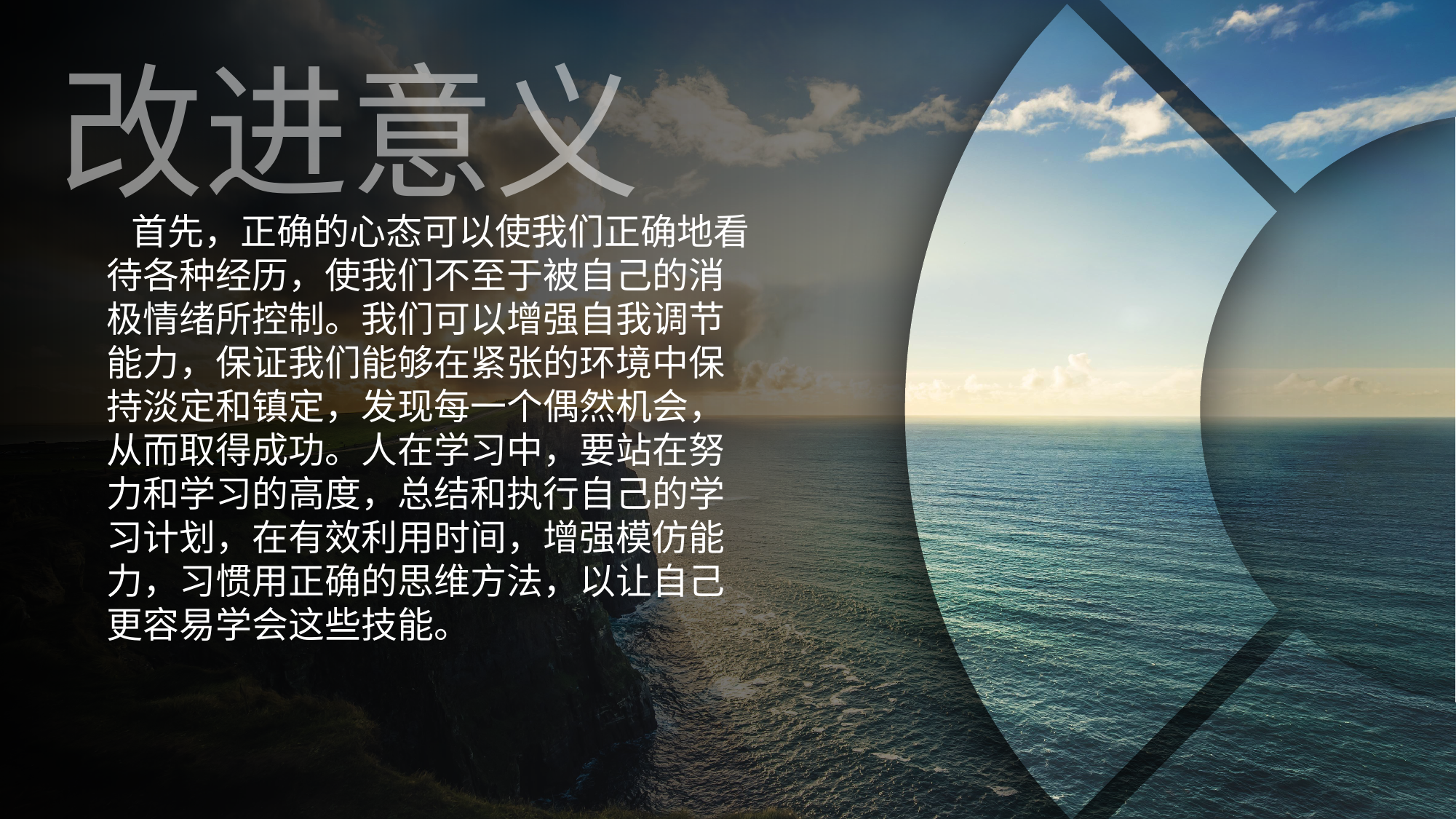

改进意义
执行计划
  首先，正确的心态可以使我们正确地看待各种经历，使我们不至于被自己的消极情绪所控制。我们可以增强自我调节能力，保证我们能够在紧张的环境中保持淡定和镇定，发现每一个偶然机会，从而取得成功。人在学习中，要站在努力和学习的高度，总结和执行自己的学习计划，在有效利用时间，增强模仿能力，习惯用正确的思维方法，以让自己更容易学会这些技能。